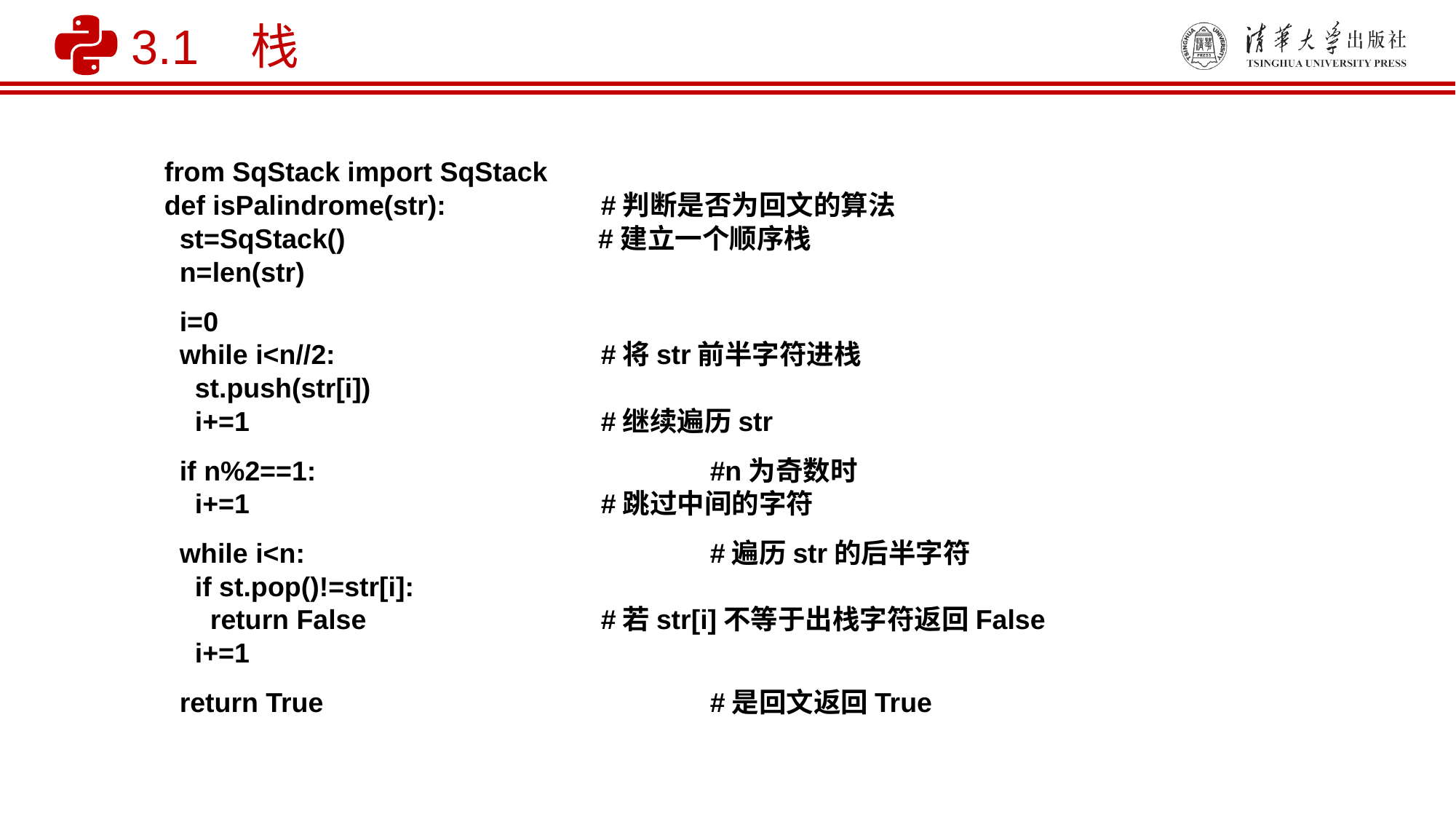

3.1   栈
from SqStack import SqStack
def isPalindrome(str):		#判断是否为回文的算法
  st=SqStack()                   	              #建立一个顺序栈
  n=len(str)
  i=0
  while i<n//2:			#将str前半字符进栈
    st.push(str[i])
    i+=1				#继续遍历str
  if n%2==1:				#n为奇数时
    i+=1				#跳过中间的字符
  while i<n:				#遍历str的后半字符
    if st.pop()!=str[i]:
      return False			#若str[i]不等于出栈字符返回False
    i+=1
  return True				#是回文返回True